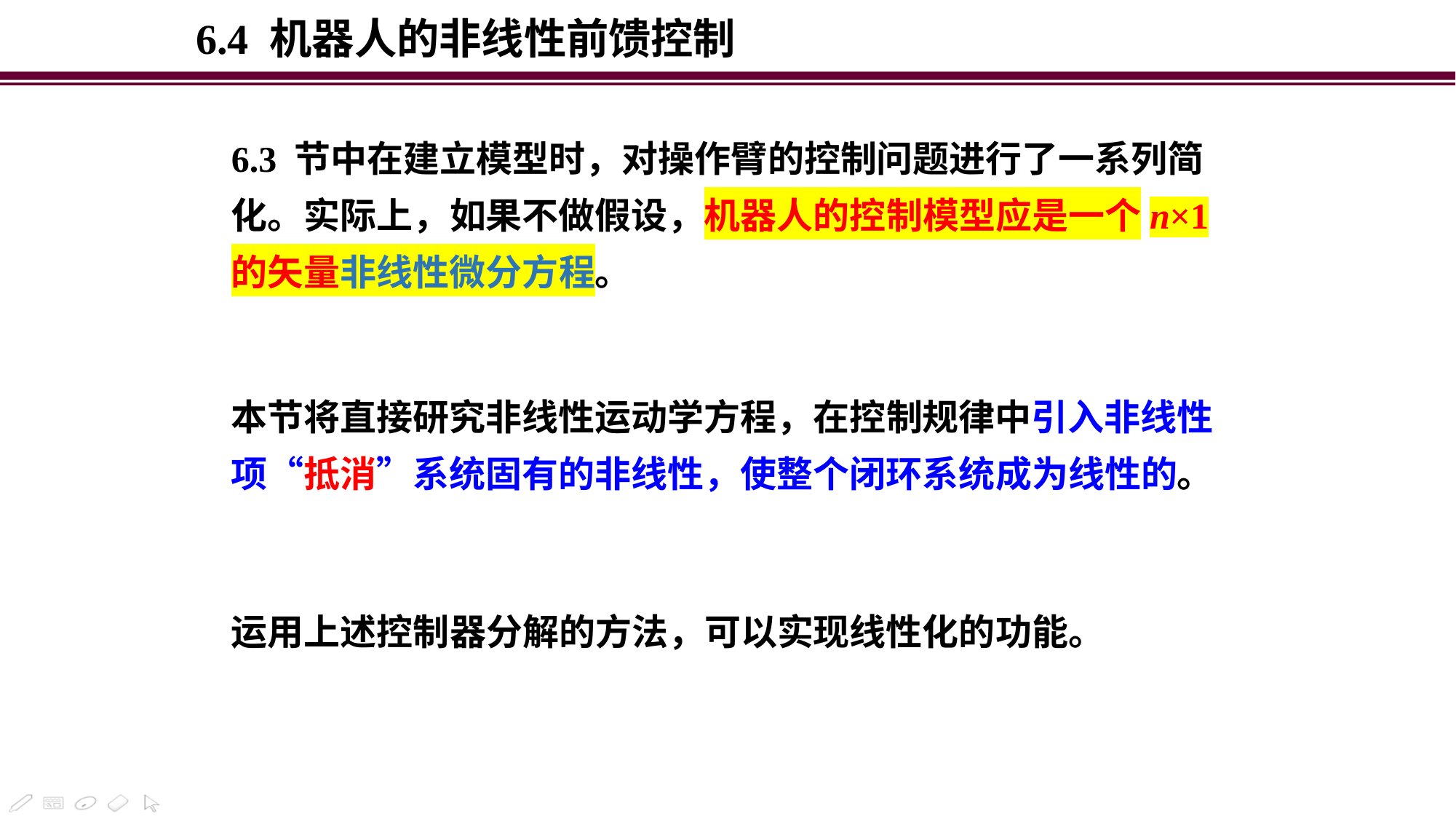

6.4 机器人的非线性前馈控制
6.3 节中在建立模型时，对操作臂的控制问题进行了一系列简化。实际上，如果不做假设，机器人的控制模型应是一个n×1的矢量非线性微分方程。
本节将直接研究非线性运动学方程，在控制规律中引入非线性项“抵消”系统固有的非线性，使整个闭环系统成为线性的。

运用上述控制器分解的方法，可以实现线性化的功能。